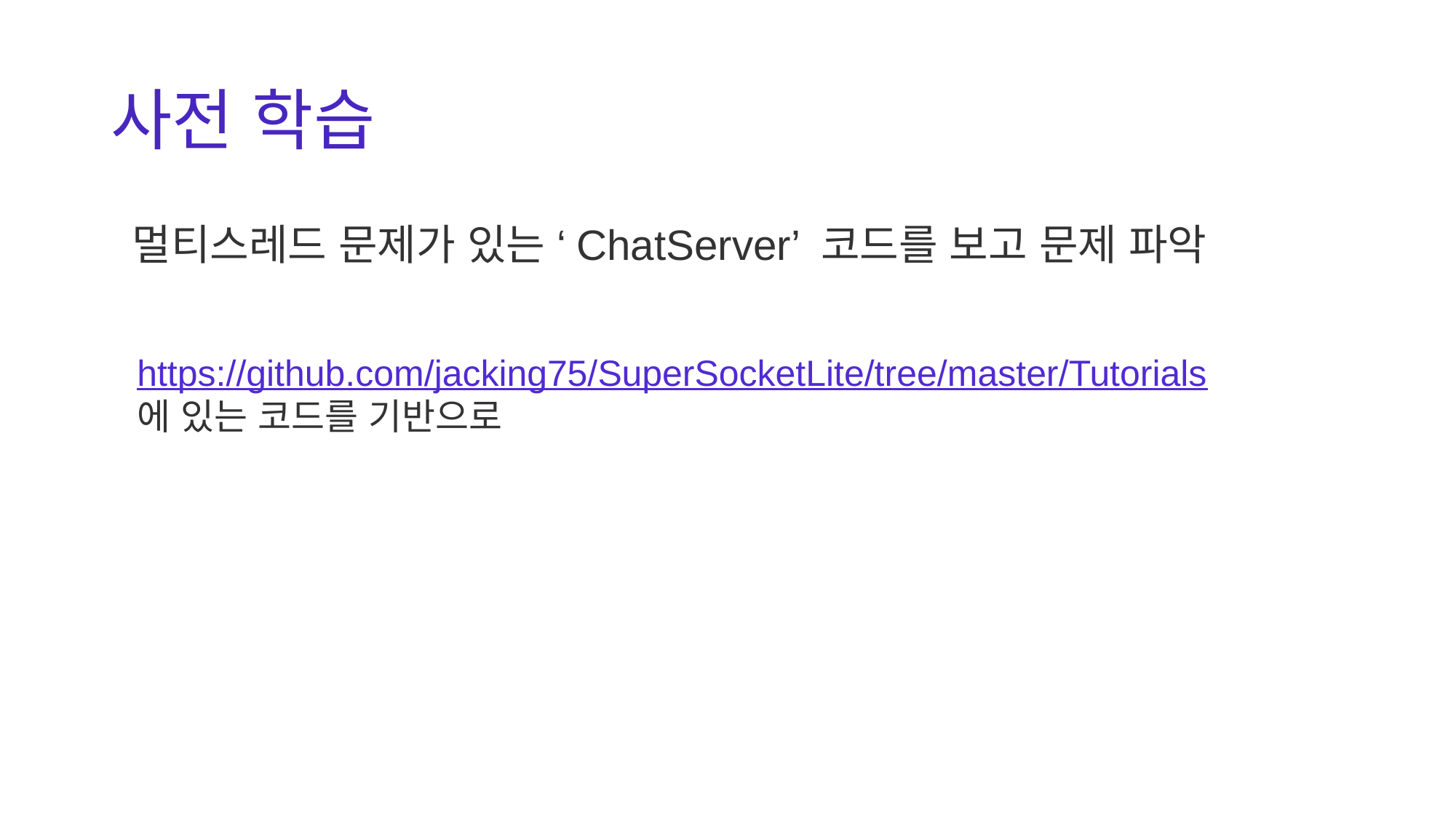

# 사전 학습
멀티스레드 문제가 있는 ‘ChatServer’ 코드를 보고 문제 파악
https://github.com/jacking75/SuperSocketLite/tree/master/Tutorials
에 있는 코드를 기반으로